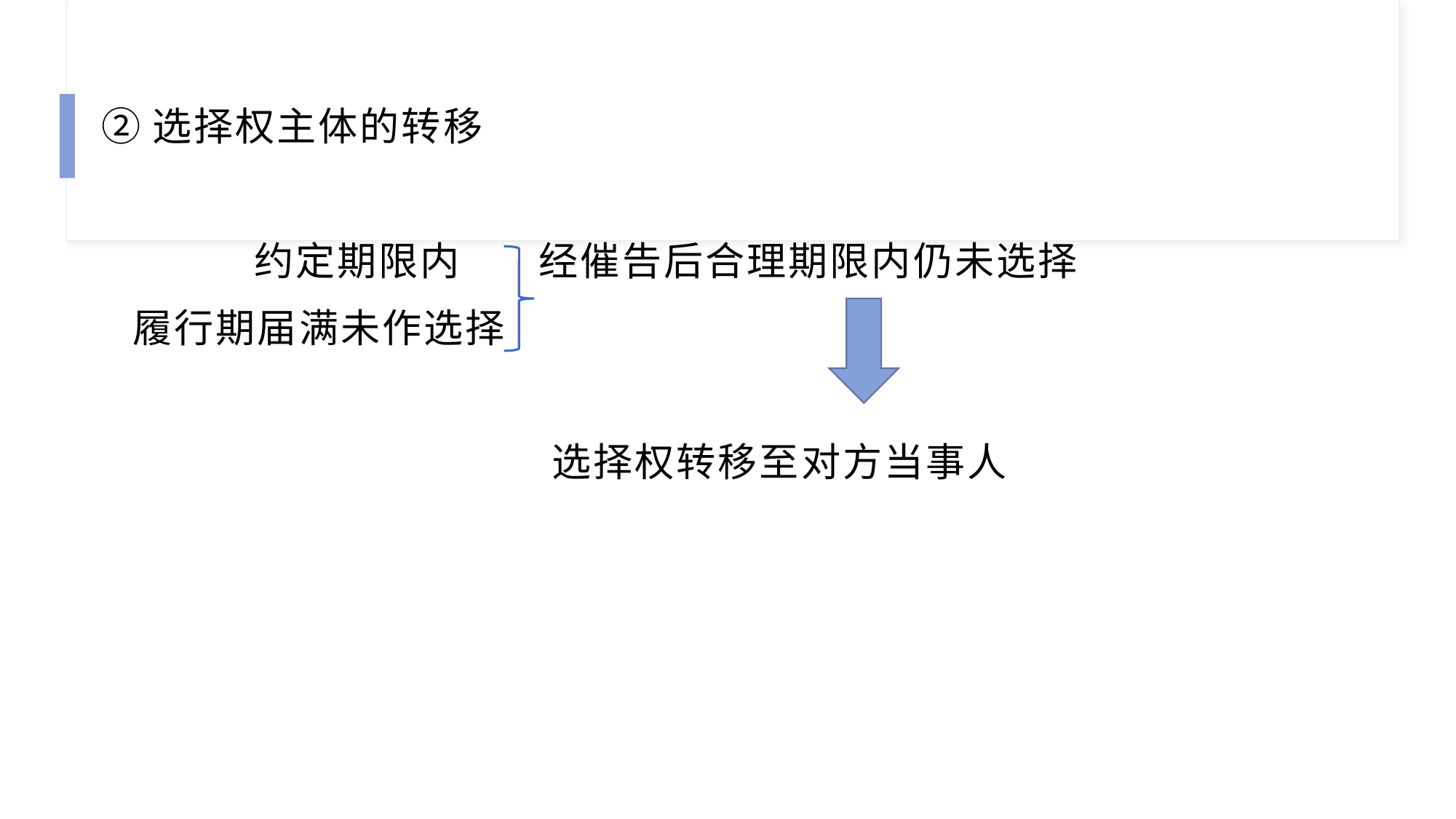

②选择权主体的转移

             约定期限内       经催告后合理期限内仍未选择
  履行期届满未作选择

                                        选择权转移至对方当事人